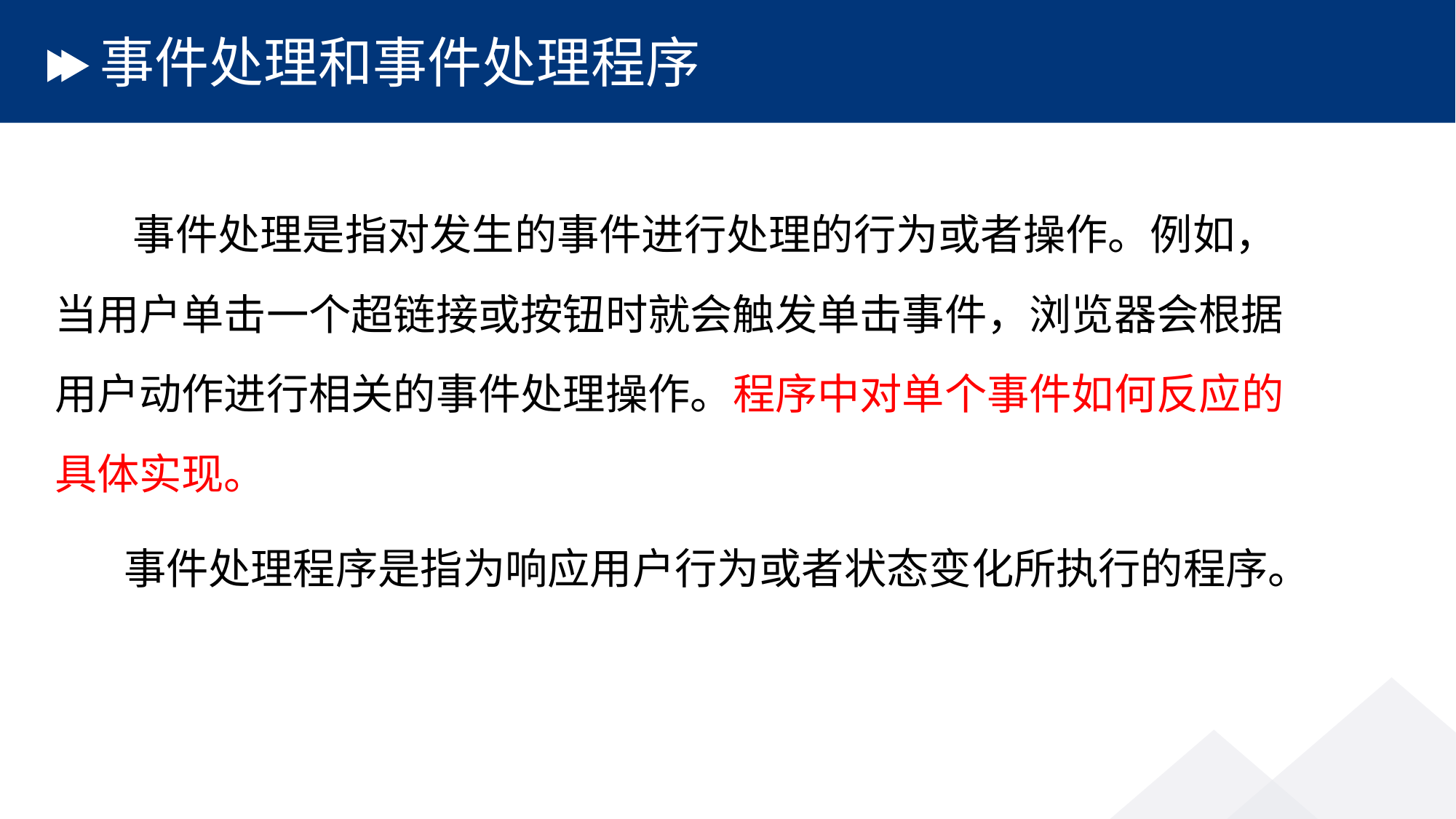

# 事件处理和事件处理程序
       事件处理是指对发生的事件进行处理的行为或者操作。例如，当用户单击一个超链接或按钮时就会触发单击事件，浏览器会根据用户动作进行相关的事件处理操作。程序中对单个事件如何反应的具体实现。
      事件处理程序是指为响应用户行为或者状态变化所执行的程序。